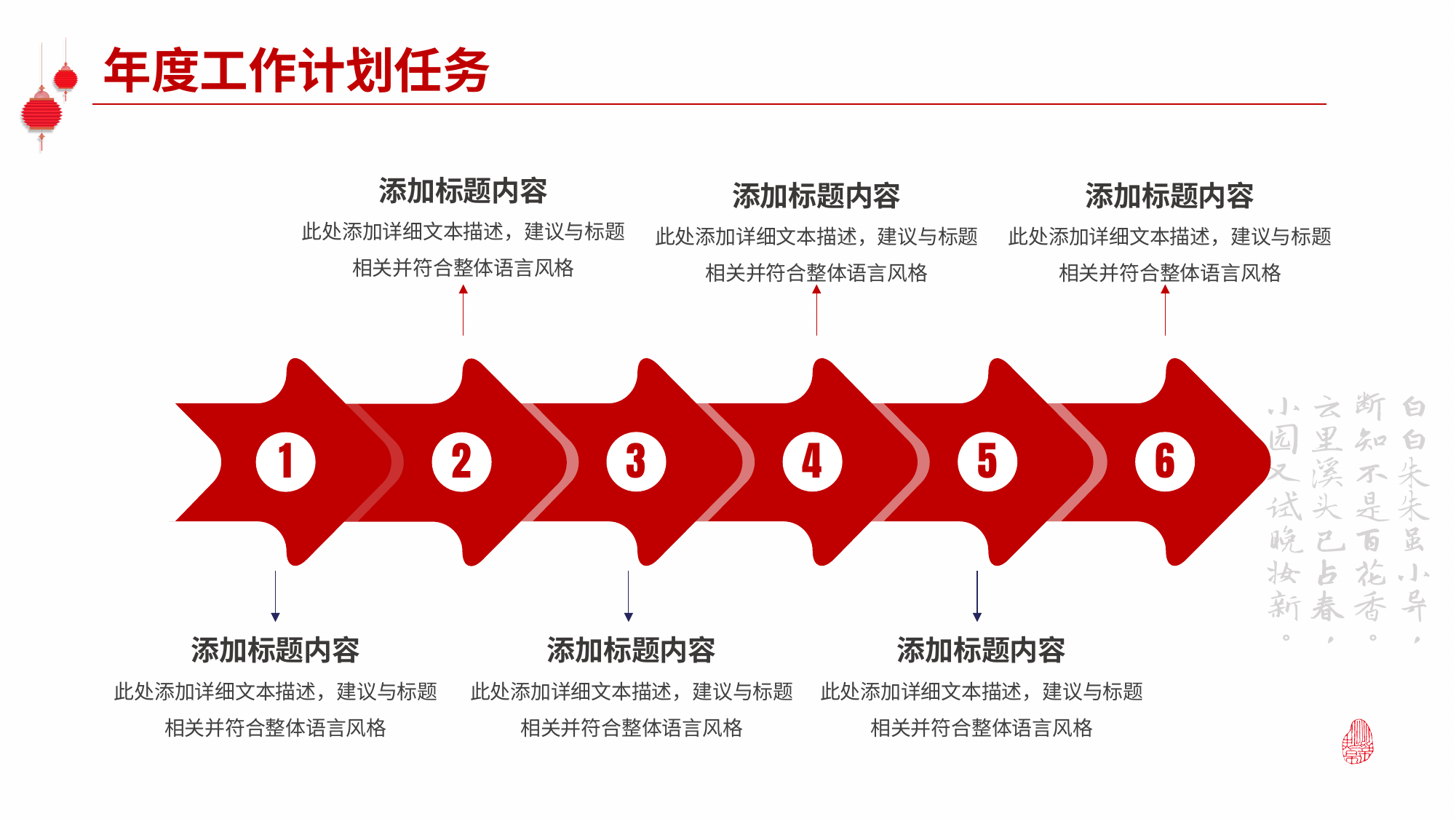

年度工作计划任务
添加标题内容
此处添加详细文本描述，建议与标题相关并符合整体语言风格
添加标题内容
此处添加详细文本描述，建议与标题相关并符合整体语言风格
添加标题内容
此处添加详细文本描述，建议与标题相关并符合整体语言风格

3

4

5

6

2

1

添加标题内容
此处添加详细文本描述，建议与标题相关并符合整体语言风格
添加标题内容
此处添加详细文本描述，建议与标题相关并符合整体语言风格
添加标题内容
此处添加详细文本描述，建议与标题相关并符合整体语言风格